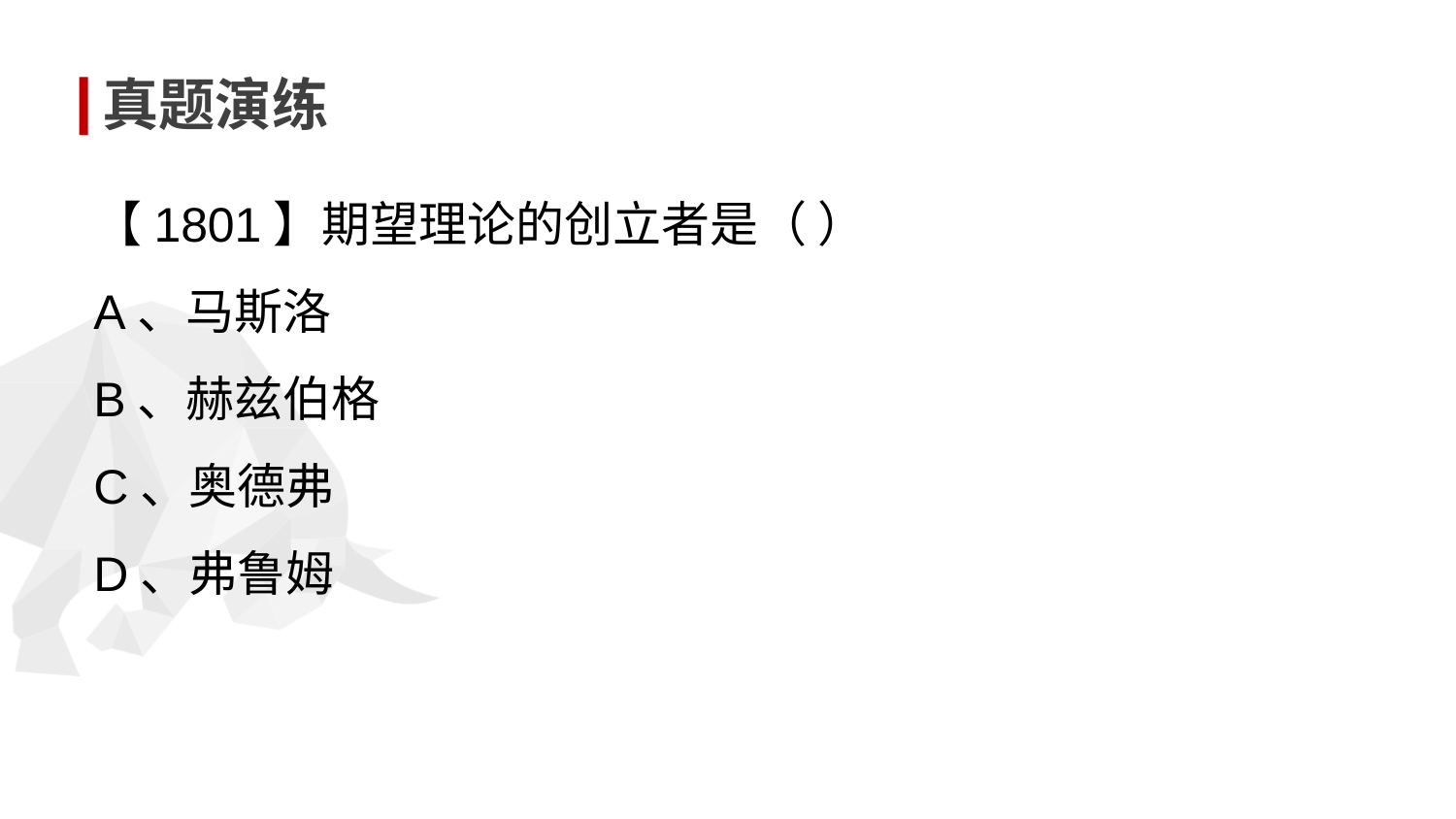

真题演练
【1801】期望理论的创立者是（ ）
A、马斯洛
B、赫兹伯格
C、奥德弗
D、弗鲁姆